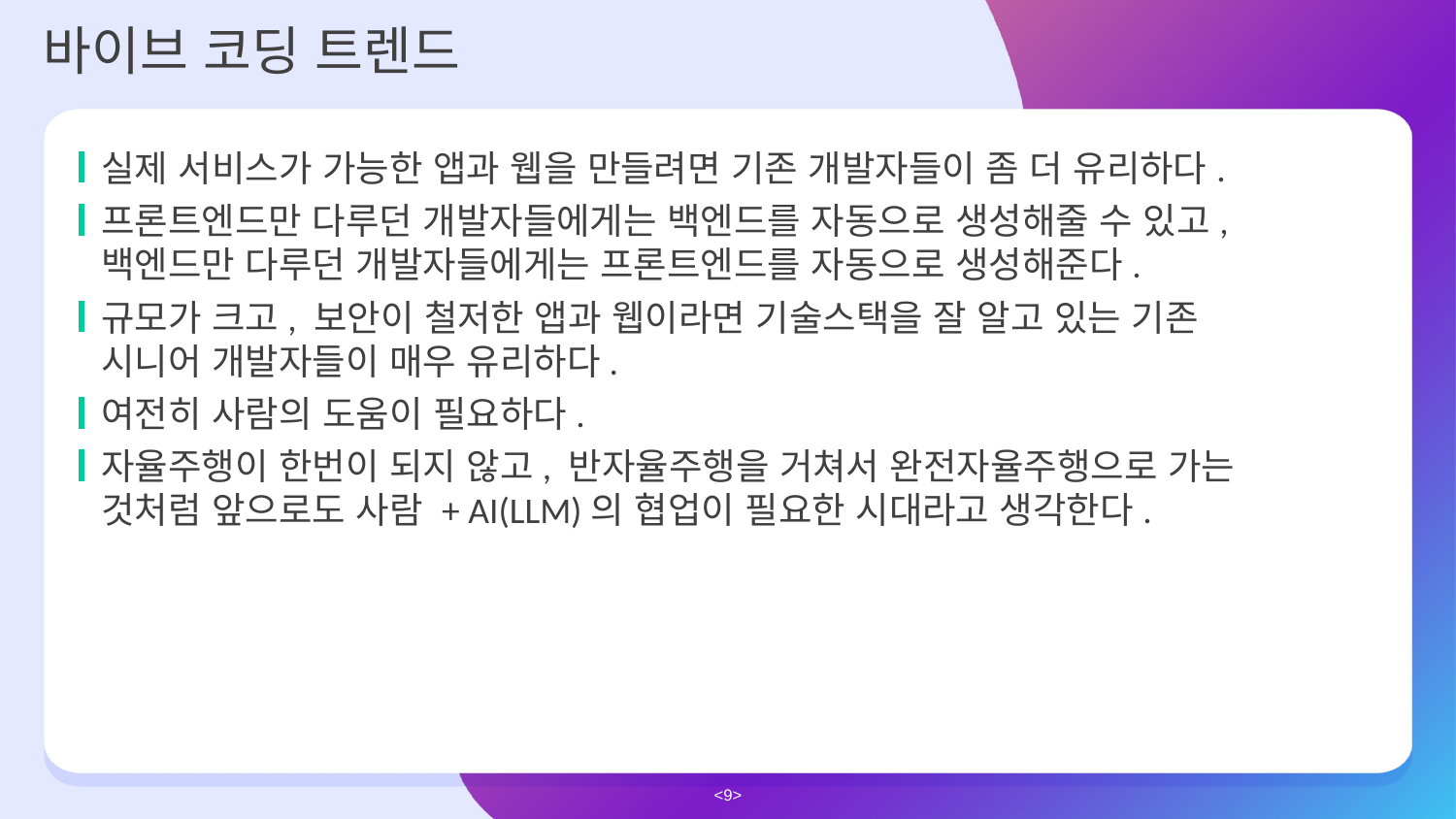

바이브 코딩 트렌드
실제 서비스가 가능한 앱과 웹을 만들려면 기존 개발자들이 좀 더 유리하다.
프론트엔드만 다루던 개발자들에게는 백엔드를 자동으로 생성해줄 수 있고, 백엔드만 다루던 개발자들에게는 프론트엔드를 자동으로 생성해준다.
규모가 크고, 보안이 철저한 앱과 웹이라면 기술스택을 잘 알고 있는 기존 시니어 개발자들이 매우 유리하다.
여전히 사람의 도움이 필요하다.
자율주행이 한번이 되지 않고, 반자율주행을 거쳐서 완전자율주행으로 가는 것처럼 앞으로도 사람 + AI(LLM)의 협업이 필요한 시대라고 생각한다.